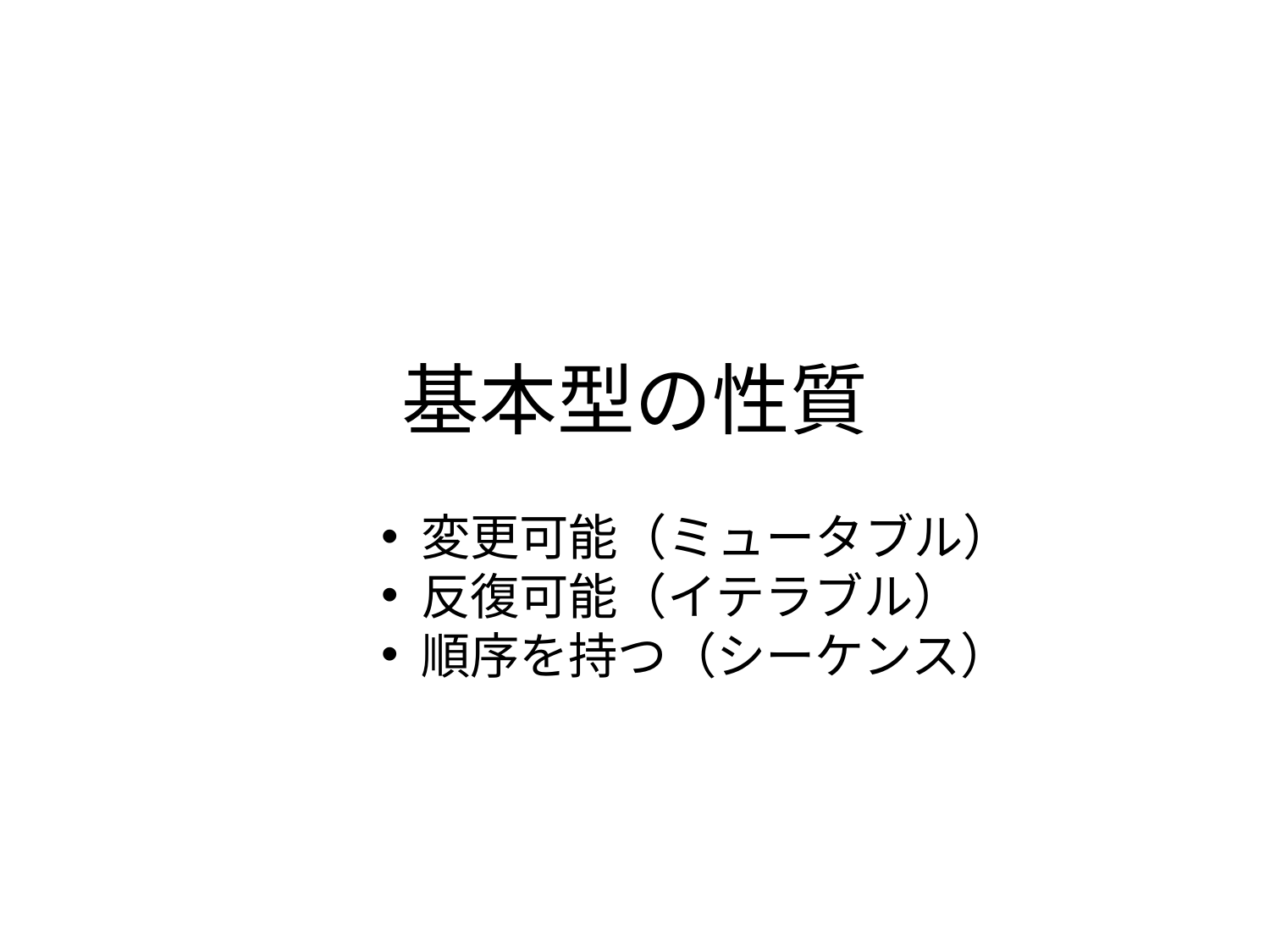

# 基本型の性質
変更可能（ミュータブル）
反復可能（イテラブル）
順序を持つ（シーケンス）